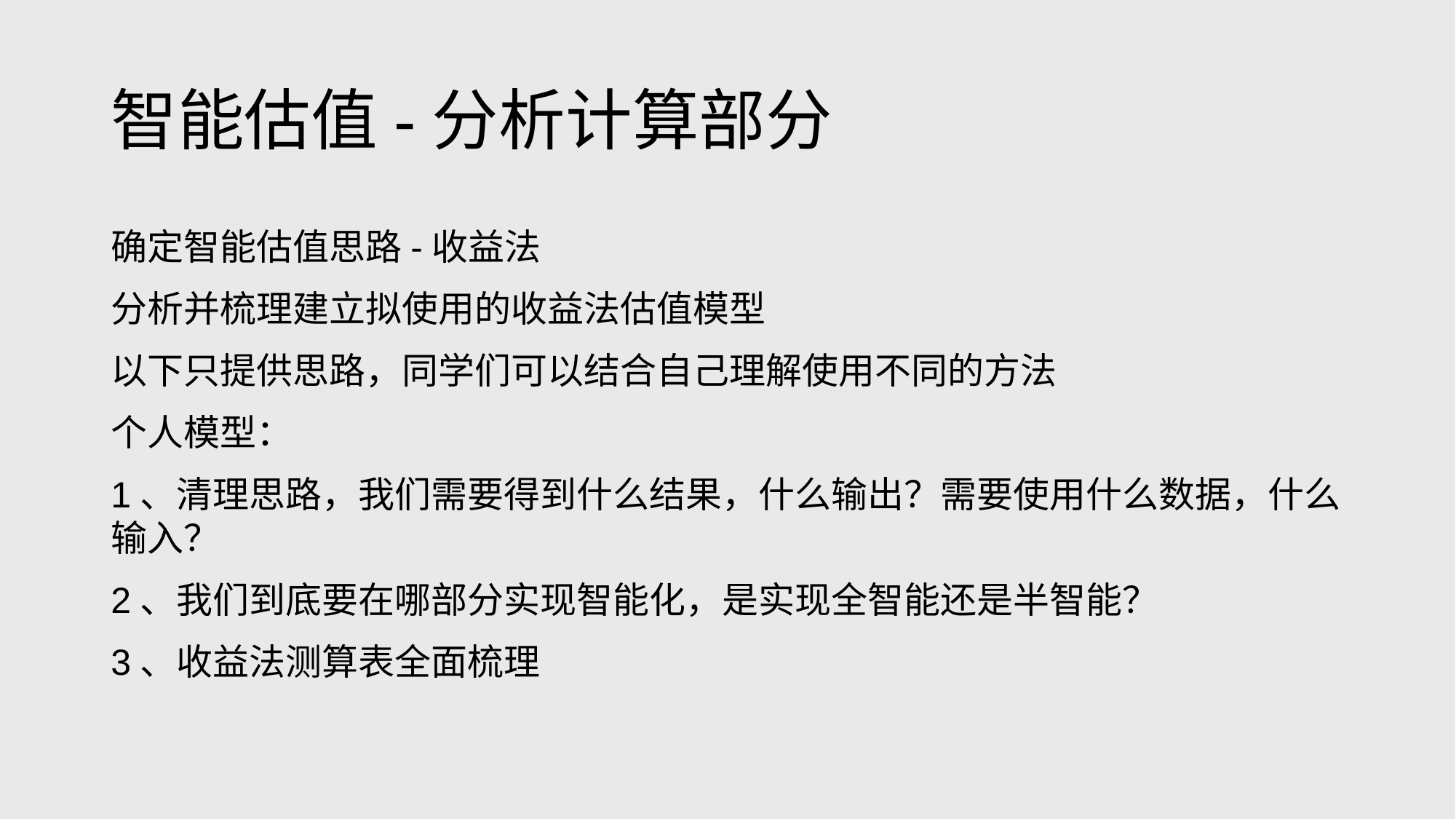

# 智能估值-分析计算部分
确定智能估值思路-收益法
分析并梳理建立拟使用的收益法估值模型
以下只提供思路，同学们可以结合自己理解使用不同的方法
个人模型：
1、清理思路，我们需要得到什么结果，什么输出？需要使用什么数据，什么输入？
2、我们到底要在哪部分实现智能化，是实现全智能还是半智能？
3、收益法测算表全面梳理